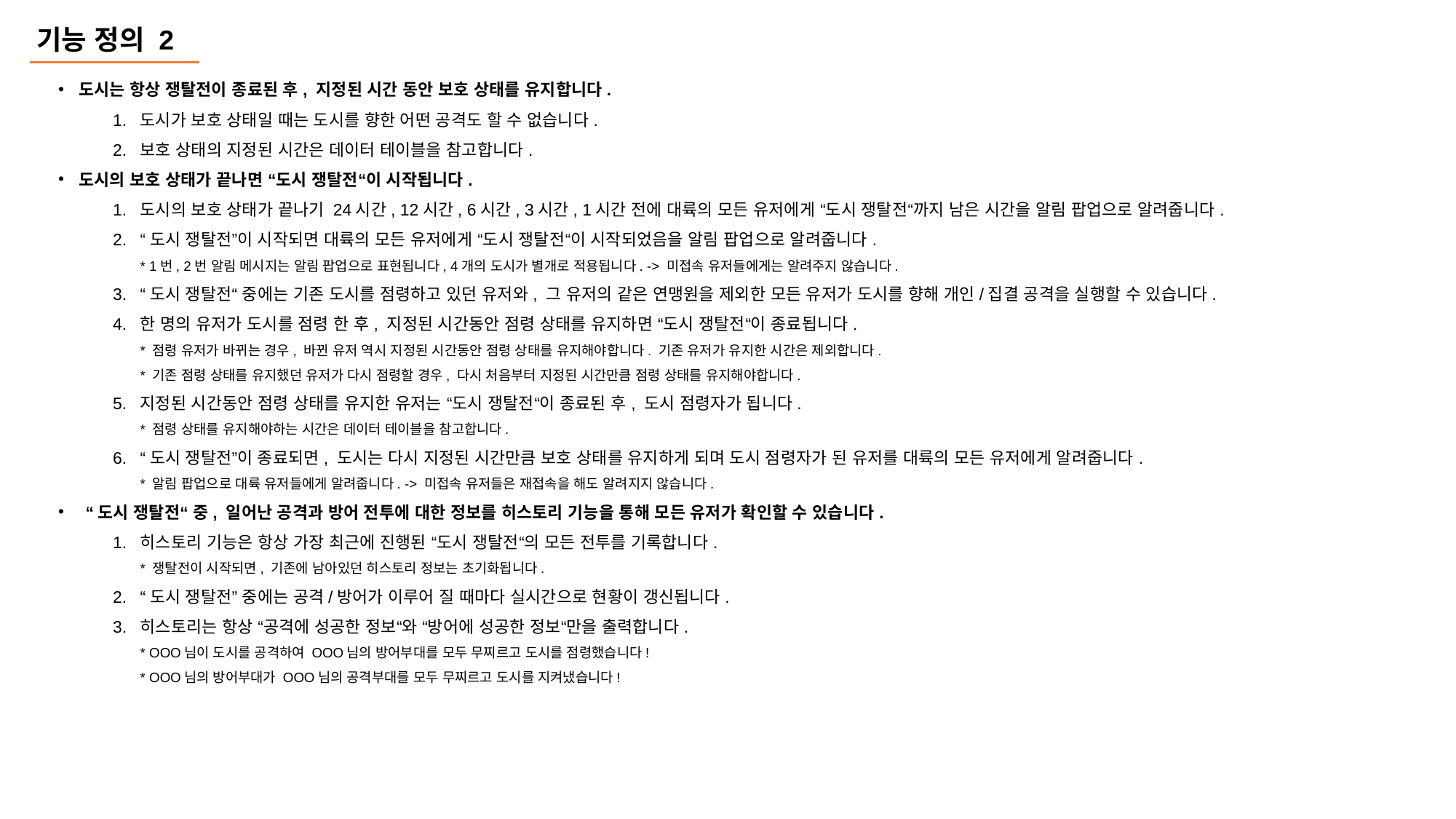

기능 정의 2
도시는 항상 쟁탈전이 종료된 후, 지정된 시간 동안 보호 상태를 유지합니다.
도시가 보호 상태일 때는 도시를 향한 어떤 공격도 할 수 없습니다.
보호 상태의 지정된 시간은 데이터 테이블을 참고합니다.
도시의 보호 상태가 끝나면 “도시 쟁탈전“이 시작됩니다.
도시의 보호 상태가 끝나기 24시간, 12시간, 6시간, 3시간, 1시간 전에 대륙의 모든 유저에게 “도시 쟁탈전“까지 남은 시간을 알림 팝업으로 알려줍니다.
“도시 쟁탈전”이 시작되면 대륙의 모든 유저에게 “도시 쟁탈전“이 시작되었음을 알림 팝업으로 알려줍니다.
* 1번, 2번 알림 메시지는 알림 팝업으로 표현됩니다, 4개의 도시가 별개로 적용됩니다. -> 미접속 유저들에게는 알려주지 않습니다.
“도시 쟁탈전“ 중에는 기존 도시를 점령하고 있던 유저와, 그 유저의 같은 연맹원을 제외한 모든 유저가 도시를 향해 개인/집결 공격을 실행할 수 있습니다.
한 명의 유저가 도시를 점령 한 후, 지정된 시간동안 점령 상태를 유지하면 “도시 쟁탈전“이 종료됩니다.
* 점령 유저가 바뀌는 경우, 바뀐 유저 역시 지정된 시간동안 점령 상태를 유지해야합니다. 기존 유저가 유지한 시간은 제외합니다.
* 기존 점령 상태를 유지했던 유저가 다시 점령할 경우, 다시 처음부터 지정된 시간만큼 점령 상태를 유지해야합니다.
지정된 시간동안 점령 상태를 유지한 유저는 “도시 쟁탈전“이 종료된 후, 도시 점령자가 됩니다.
* 점령 상태를 유지해야하는 시간은 데이터 테이블을 참고합니다.
“도시 쟁탈전”이 종료되면, 도시는 다시 지정된 시간만큼 보호 상태를 유지하게 되며 도시 점령자가 된 유저를 대륙의 모든 유저에게 알려줍니다.
* 알림 팝업으로 대륙 유저들에게 알려줍니다. -> 미접속 유저들은 재접속을 해도 알려지지 않습니다.
“도시 쟁탈전“ 중, 일어난 공격과 방어 전투에 대한 정보를 히스토리 기능을 통해 모든 유저가 확인할 수 있습니다.
히스토리 기능은 항상 가장 최근에 진행된 “도시 쟁탈전“의 모든 전투를 기록합니다.
* 쟁탈전이 시작되면, 기존에 남아있던 히스토리 정보는 초기화됩니다.
“도시 쟁탈전” 중에는 공격/방어가 이루어 질 때마다 실시간으로 현황이 갱신됩니다.
히스토리는 항상 “공격에 성공한 정보“와 “방어에 성공한 정보“만을 출력합니다.
* OOO님이 도시를 공격하여 OOO님의 방어부대를 모두 무찌르고 도시를 점령했습니다!
* OOO님의 방어부대가 OOO님의 공격부대를 모두 무찌르고 도시를 지켜냈습니다!